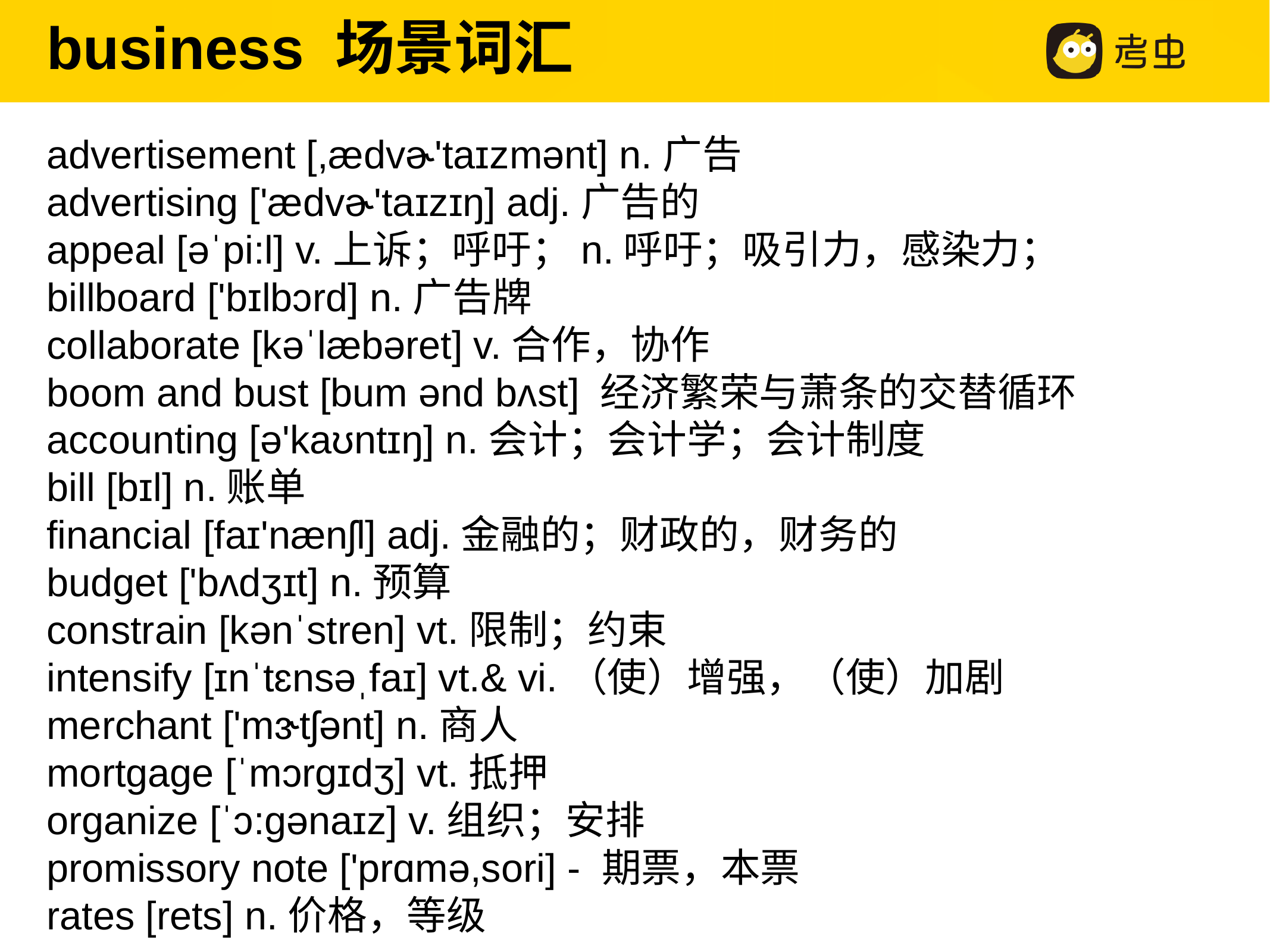

business 场景词汇

advertisement [,ædvɚ'taɪzmənt] n.广告
advertising ['ædvɚ'taɪzɪŋ] adj.广告的
appeal [əˈpi:l] v.上诉；呼吁；n.呼吁；吸引力，感染力；
billboard ['bɪlbɔrd] n.广告牌
collaborate [kəˈlæbəret] v.合作，协作
boom and bust [bum ənd bʌst] 经济繁荣与萧条的交替循环
accounting [ə'kaʊntɪŋ] n.会计；会计学；会计制度
bill [bɪl] n.账单
financial [faɪ'nænʃl] adj.金融的；财政的，财务的
budget ['bʌdʒɪt] n.预算
constrain [kənˈstren] vt.限制；约束
intensify [ɪnˈtɛnsəˌfaɪ] vt.& vi.（使）增强，（使）加剧
merchant ['mɝtʃənt] n.商人
mortgage [ˈmɔrɡɪdʒ] vt.抵押
organize [ˈɔ:gənaɪz] v.组织；安排
promissory note ['prɑmə,sori] - 期票，本票
rates [rets] n.价格，等级